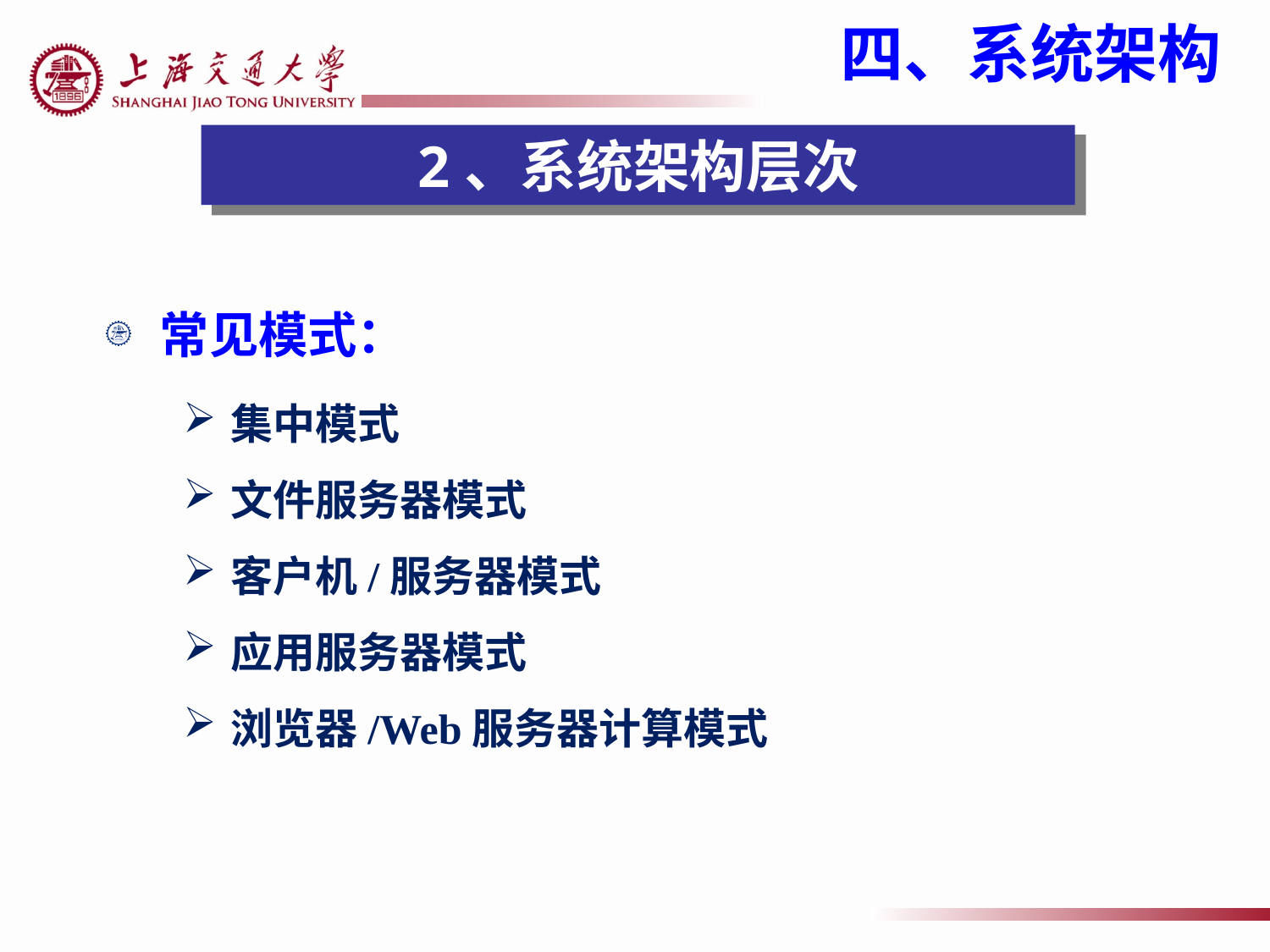

四、系统架构
2、系统架构层次
常见模式：
集中模式
文件服务器模式
客户机/服务器模式
应用服务器模式
浏览器/Web服务器计算模式